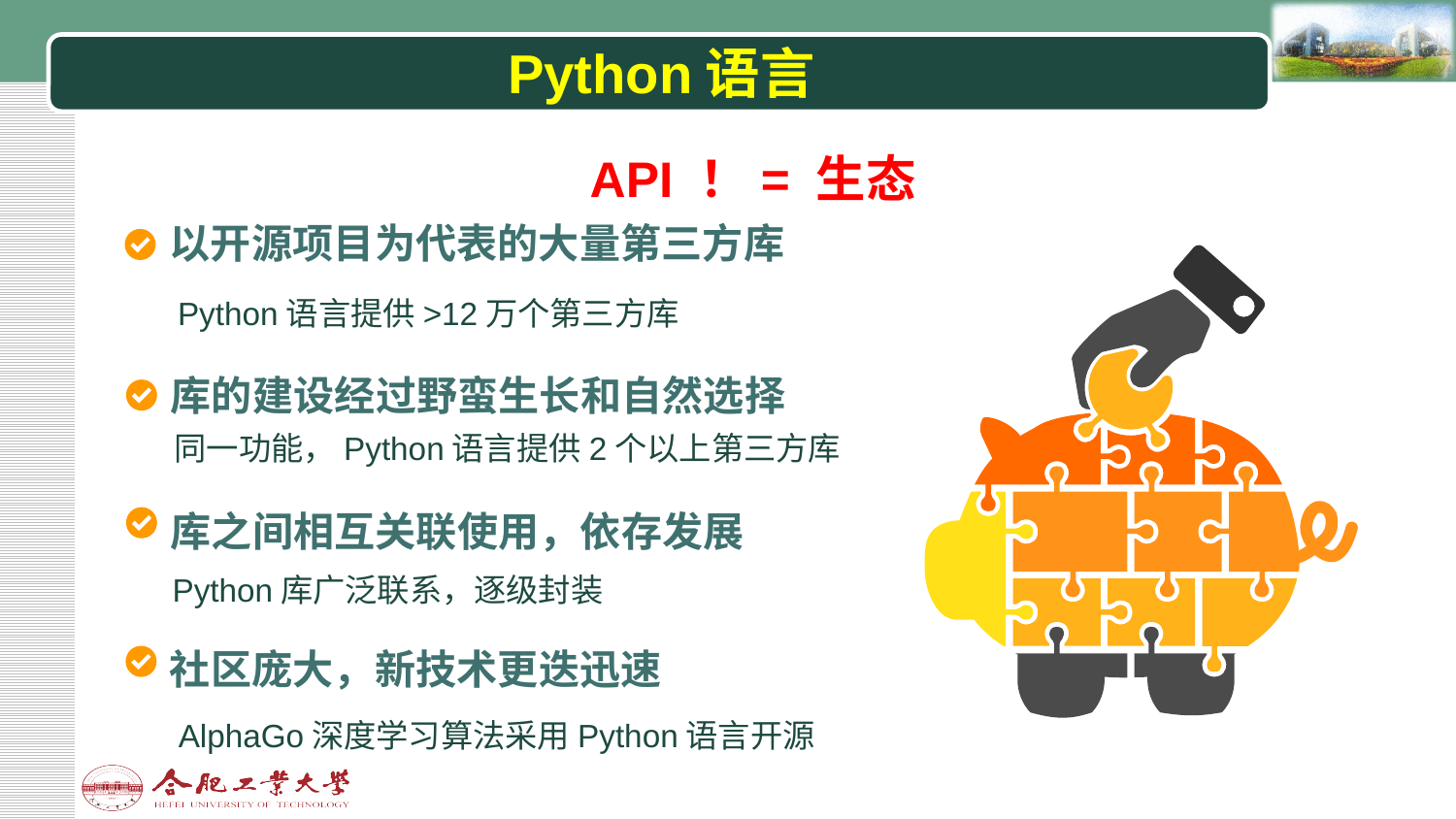

# Python语言
API ！= 生态
API ！= 生态
以开源项目为代表的大量第三方库

Python语言提供>12万个第三方库

库的建设经过野蛮生长和自然选择

同一功能，Python语言提供2个以上第三方库
库之间相互关联使用，依存发展

Python库广泛联系，逐级封装
社区庞大，新技术更迭迅速

AlphaGo深度学习算法采用Python语言开源